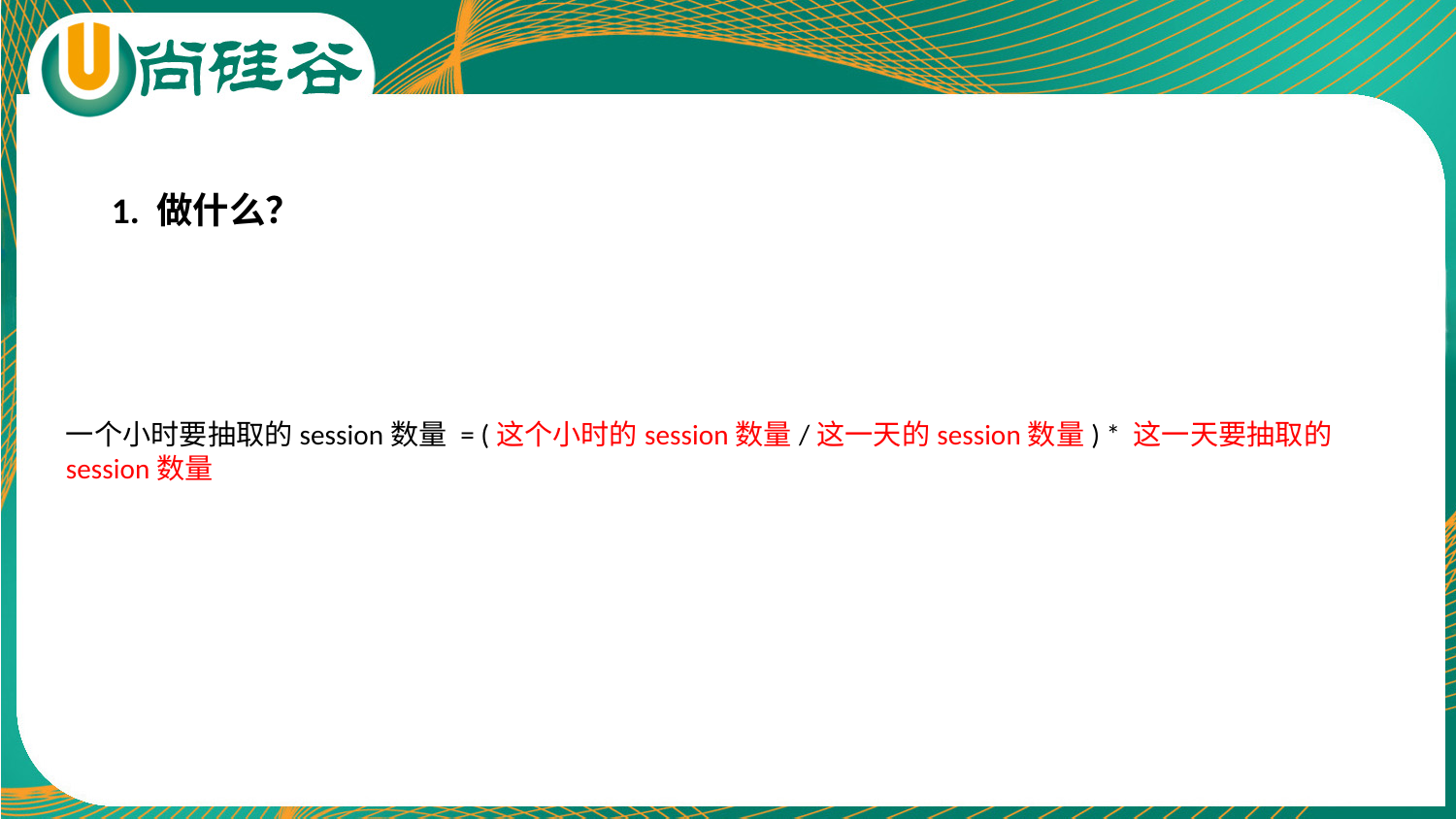

1. 做什么？
一个小时要抽取的session数量 = (这个小时的session数量/这一天的session数量) * 这一天要抽取的session数量